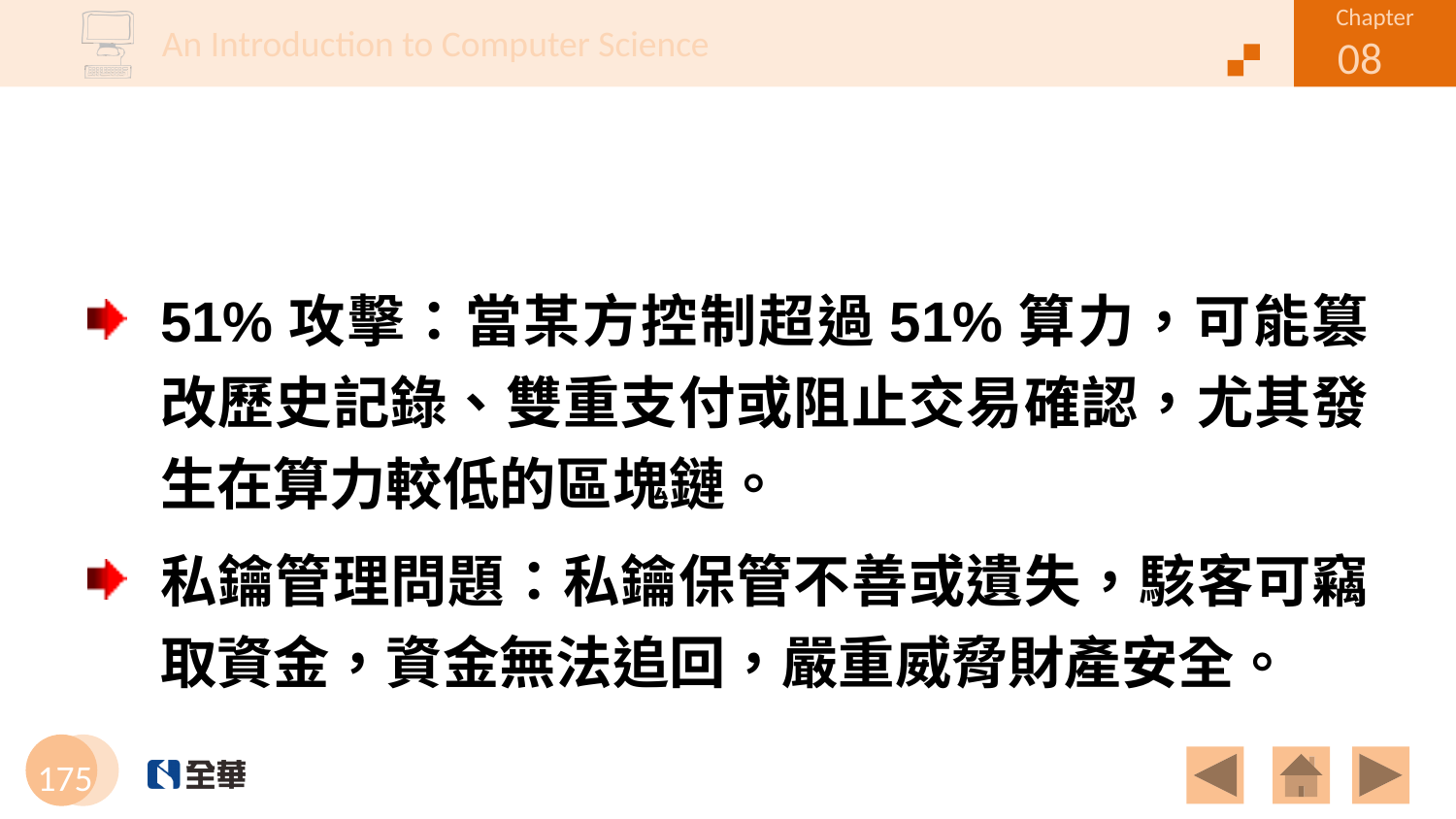

#
51%攻擊：當某方控制超過51%算力，可能篡改歷史記錄、雙重支付或阻止交易確認，尤其發生在算力較低的區塊鏈。
私鑰管理問題：私鑰保管不善或遺失，駭客可竊取資金，資金無法追回，嚴重威脅財產安全。